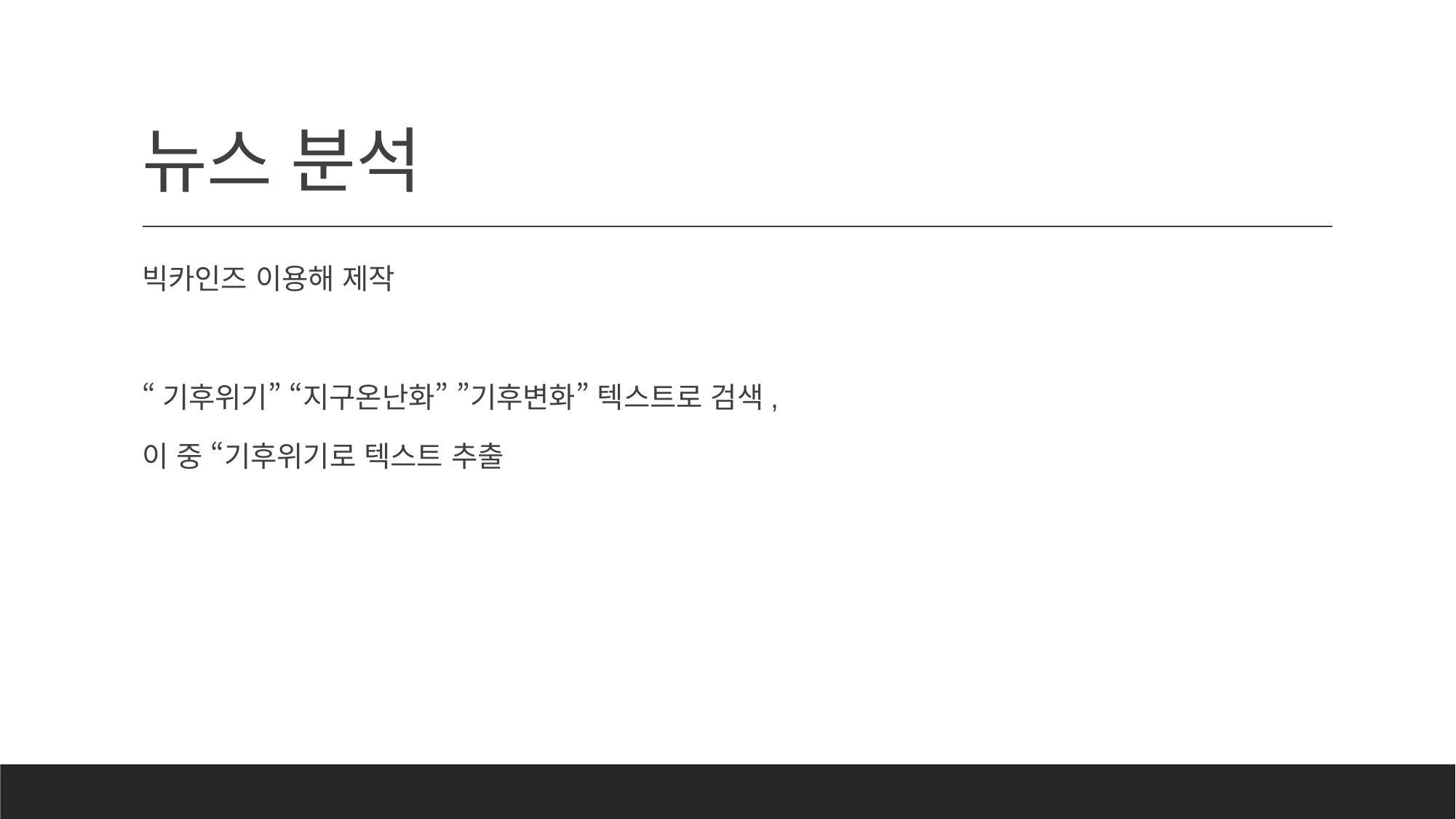

# 뉴스 분석
빅카인즈 이용해 제작

“기후위기” “지구온난화” ”기후변화” 텍스트로 검색,
이 중 “기후위기로 텍스트 추출